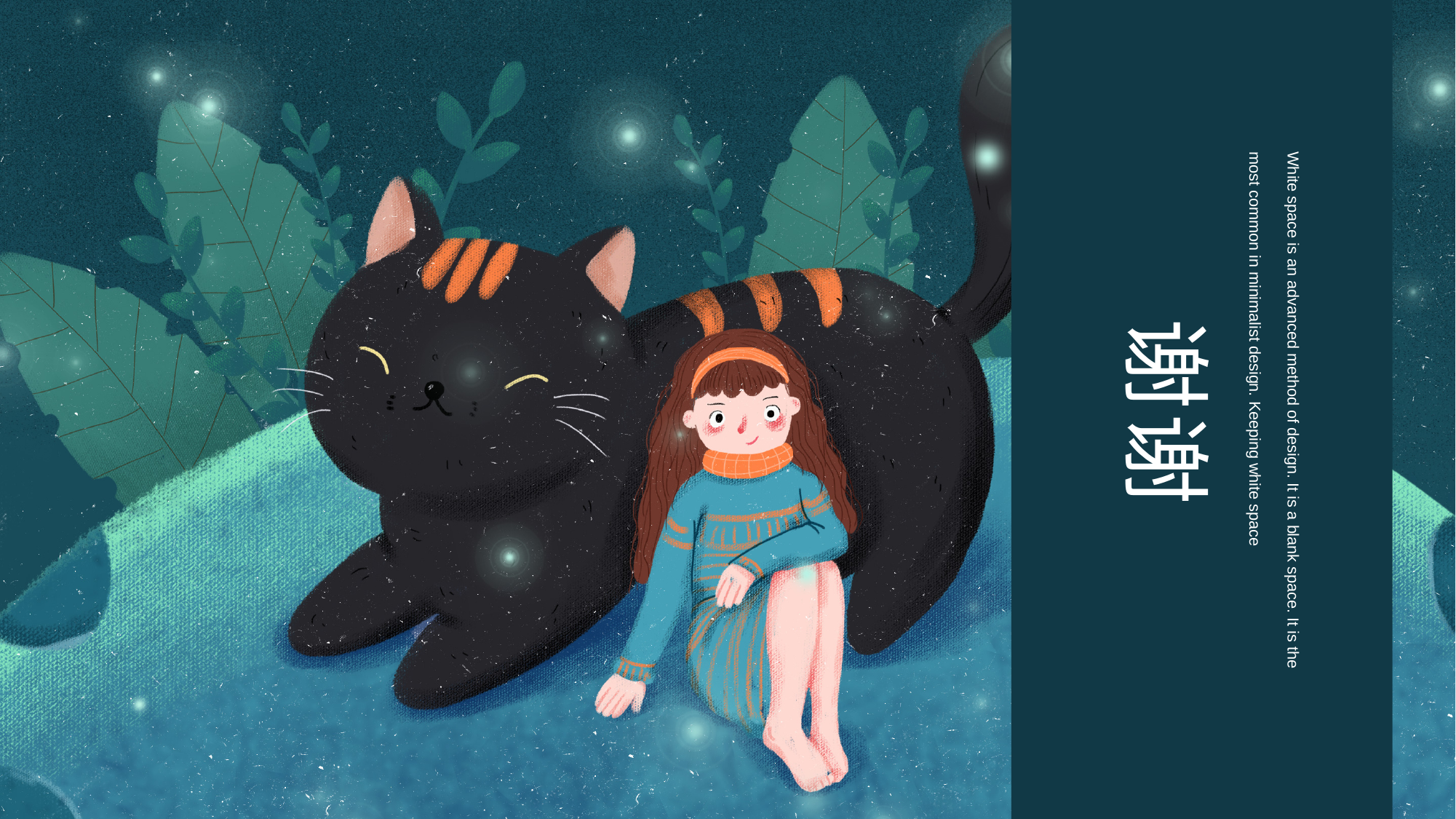

White space is an advanced method of design. It is a blank space. It is the most common in minimalist design. Keeping white space
谢谢